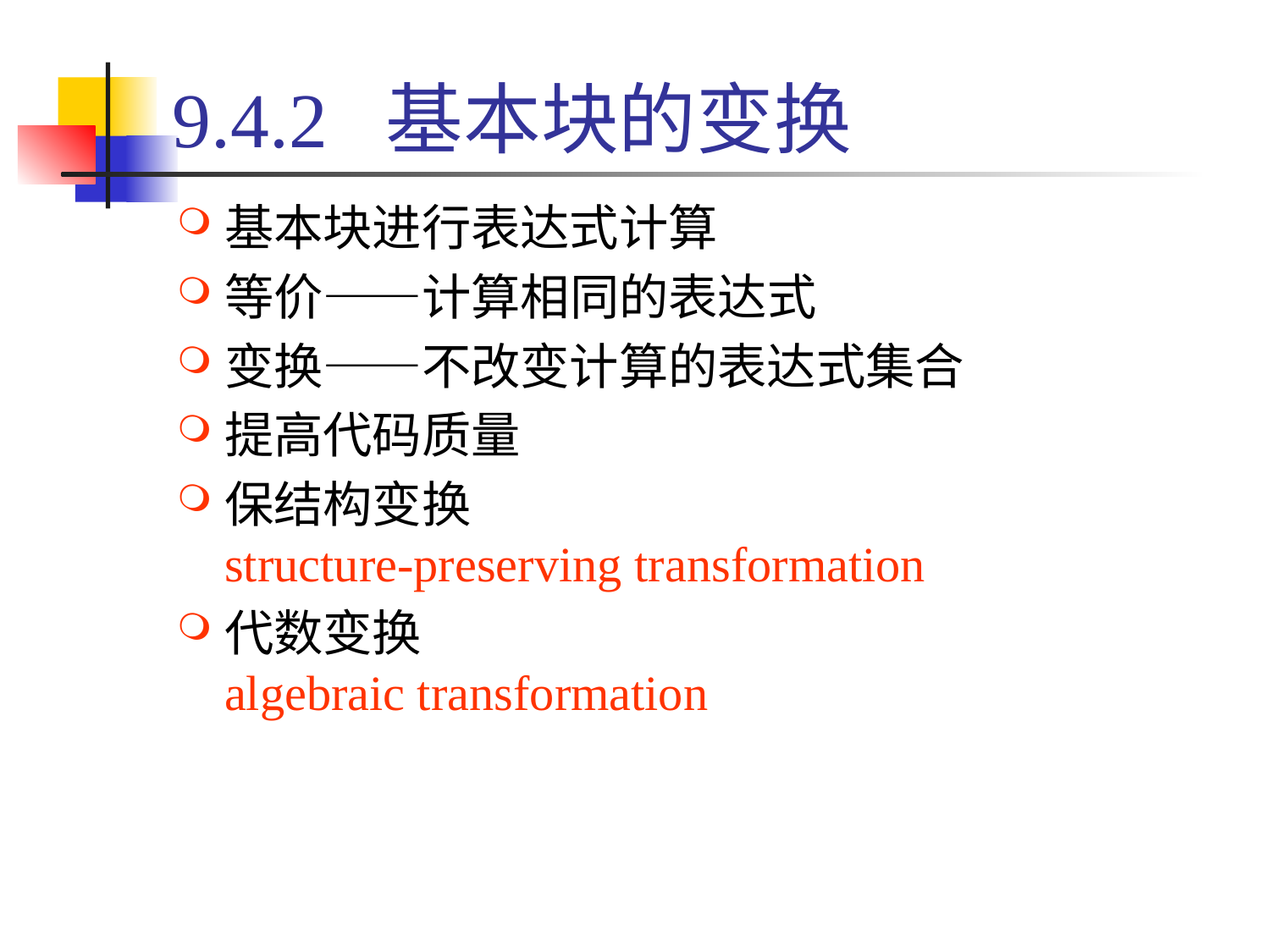

# 9.4.2  基本块的变换
基本块进行表达式计算
等价——计算相同的表达式
变换——不改变计算的表达式集合
提高代码质量
保结构变换
structure-preserving transformation
代数变换
algebraic transformation